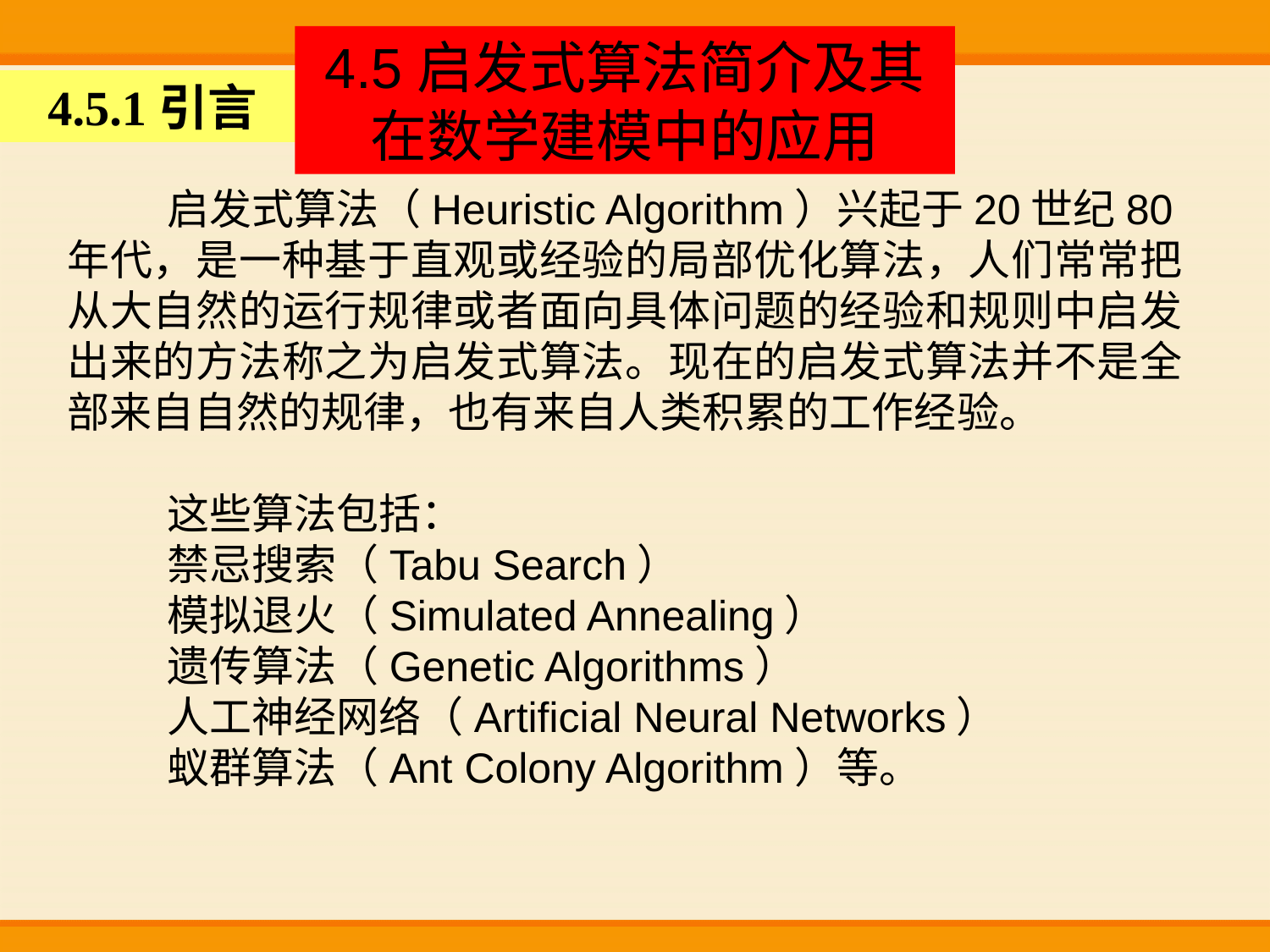

4.5启发式算法简介及其在数学建模中的应用
4.5.1引言
启发式算法（Heuristic Algorithm）兴起于20世纪80年代，是一种基于直观或经验的局部优化算法，人们常常把从大自然的运行规律或者面向具体问题的经验和规则中启发出来的方法称之为启发式算法。现在的启发式算法并不是全部来自自然的规律，也有来自人类积累的工作经验。

这些算法包括：
禁忌搜索（Tabu Search）
模拟退火（Simulated Annealing）
遗传算法（Genetic Algorithms）
人工神经网络（Artiﬁcial Neural Networks）
蚁群算法（Ant Colony Algorithm）等。